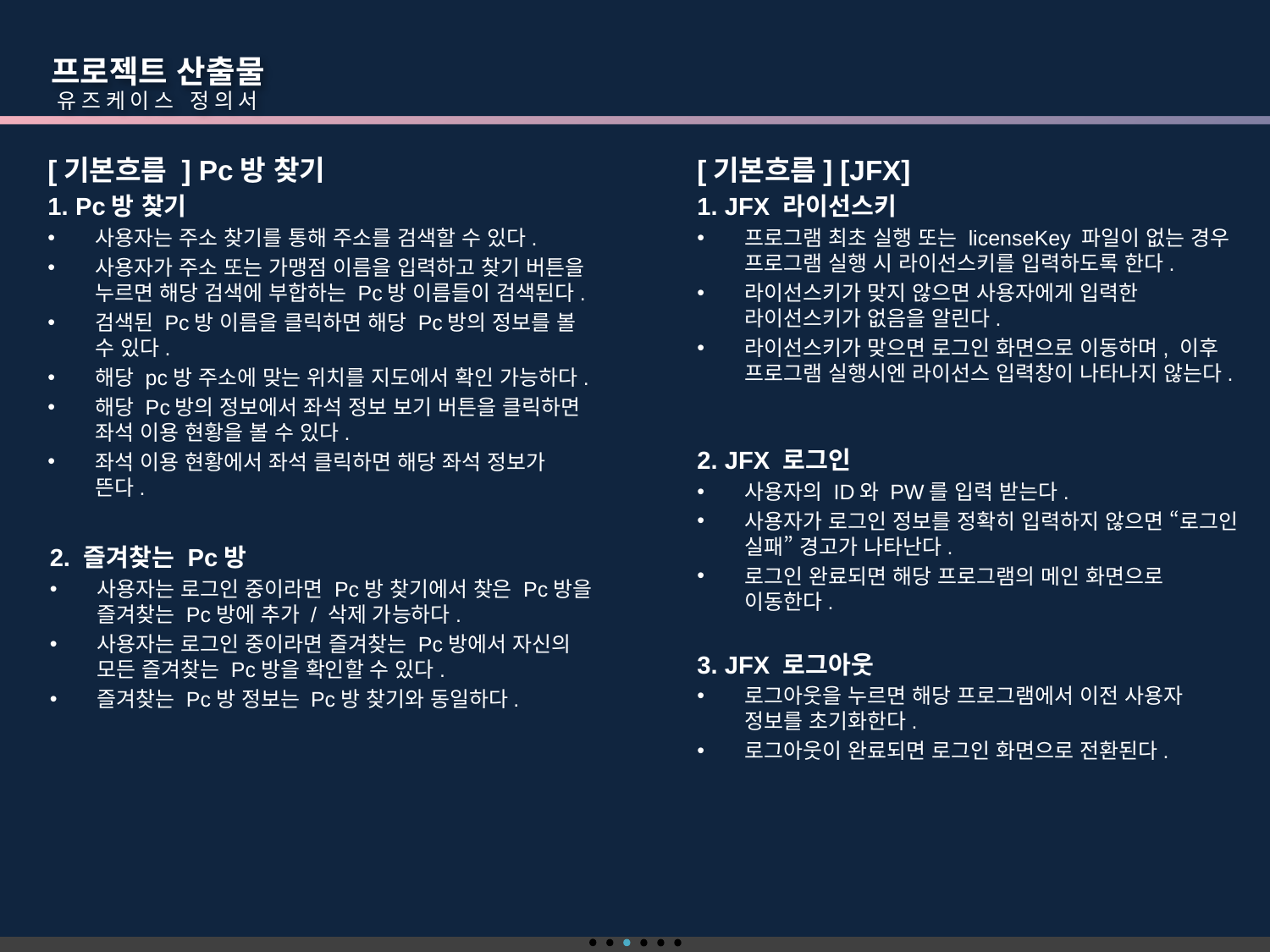

프로젝트 산출물
 유즈케이스 정의서
[기본흐름 ] Pc방 찾기
1. Pc방 찾기
사용자는 주소 찾기를 통해 주소를 검색할 수 있다.
사용자가 주소 또는 가맹점 이름을 입력하고 찾기 버튼을 누르면 해당 검색에 부합하는 Pc방 이름들이 검색된다.
검색된 Pc방 이름을 클릭하면 해당 Pc방의 정보를 볼 수 있다.
해당 pc방 주소에 맞는 위치를 지도에서 확인 가능하다.
해당 Pc방의 정보에서 좌석 정보 보기 버튼을 클릭하면 좌석 이용 현황을 볼 수 있다.
좌석 이용 현황에서 좌석 클릭하면 해당 좌석 정보가 뜬다.

[기본흐름] [JFX]
1. JFX 라이선스키
프로그램 최초 실행 또는 licenseKey 파일이 없는 경우 프로그램 실행 시 라이선스키를 입력하도록 한다.
라이선스키가 맞지 않으면 사용자에게 입력한 라이선스키가 없음을 알린다.
라이선스키가 맞으면 로그인 화면으로 이동하며, 이후 프로그램 실행시엔 라이선스 입력창이 나타나지 않는다.

2. JFX 로그인
사용자의 ID와 PW를 입력 받는다.
사용자가 로그인 정보를 정확히 입력하지 않으면 “로그인 실패” 경고가 나타난다.
로그인 완료되면 해당 프로그램의 메인 화면으로 이동한다.
2. 즐겨찾는 Pc방
사용자는 로그인 중이라면 Pc방 찾기에서 찾은 Pc방을 즐겨찾는 Pc방에 추가 / 삭제 가능하다.
사용자는 로그인 중이라면 즐겨찾는 Pc방에서 자신의 모든 즐겨찾는 Pc방을 확인할 수 있다.
즐겨찾는 Pc방 정보는 Pc방 찾기와 동일하다.
3. JFX 로그아웃
로그아웃을 누르면 해당 프로그램에서 이전 사용자 정보를 초기화한다.
로그아웃이 완료되면 로그인 화면으로 전환된다.